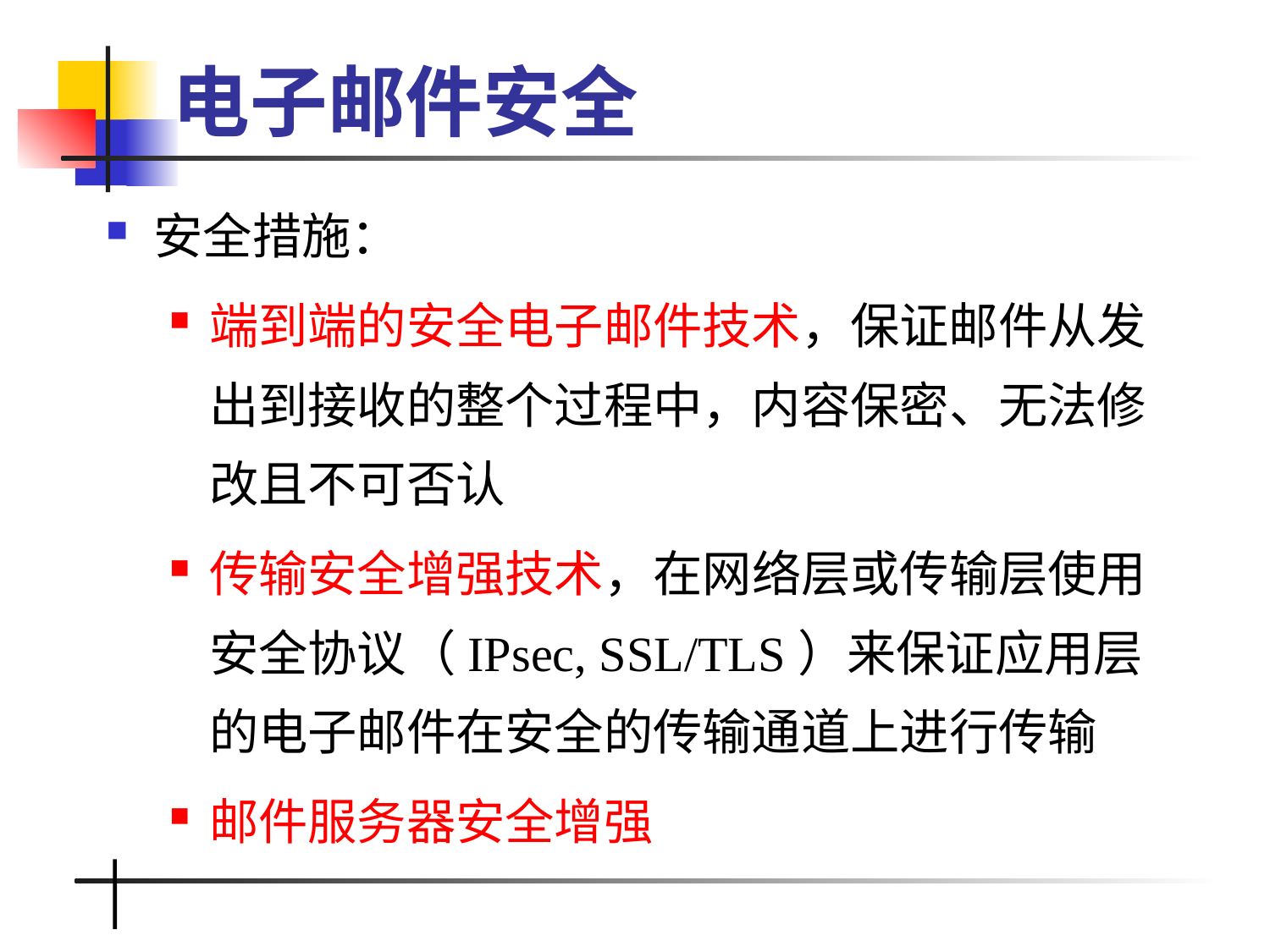

# 电子邮件安全
安全措施：
端到端的安全电子邮件技术，保证邮件从发出到接收的整个过程中，内容保密、无法修改且不可否认
传输安全增强技术，在网络层或传输层使用安全协议（IPsec, SSL/TLS）来保证应用层的电子邮件在安全的传输通道上进行传输
邮件服务器安全增强